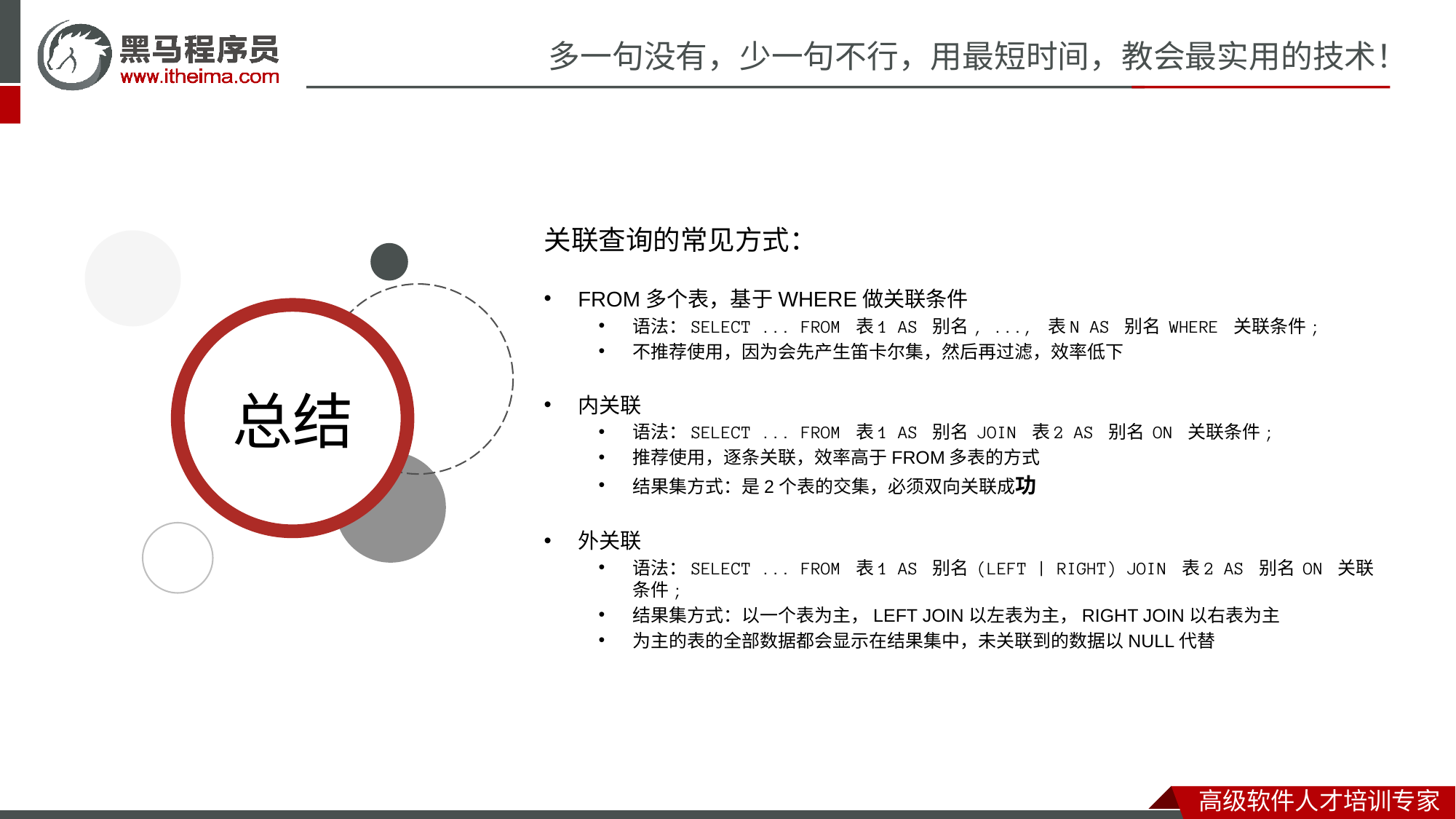

关联查询的常见方式：
FROM多个表，基于WHERE做关联条件
语法：SELECT ... FROM 表1 AS 别名, ..., 表N AS 别名 WHERE 关联条件;
不推荐使用，因为会先产生笛卡尔集，然后再过滤，效率低下
内关联
语法：SELECT ... FROM 表1 AS 别名 JOIN 表2 AS 别名 ON 关联条件;
推荐使用，逐条关联，效率高于FROM多表的方式
结果集方式：是2个表的交集，必须双向关联成功
外关联
语法：SELECT ... FROM 表1 AS 别名 (LEFT | RIGHT) JOIN 表2 AS 别名 ON 关联条件;
结果集方式：以一个表为主，LEFT JOIN以左表为主，RIGHT JOIN以右表为主
为主的表的全部数据都会显示在结果集中，未关联到的数据以NULL代替